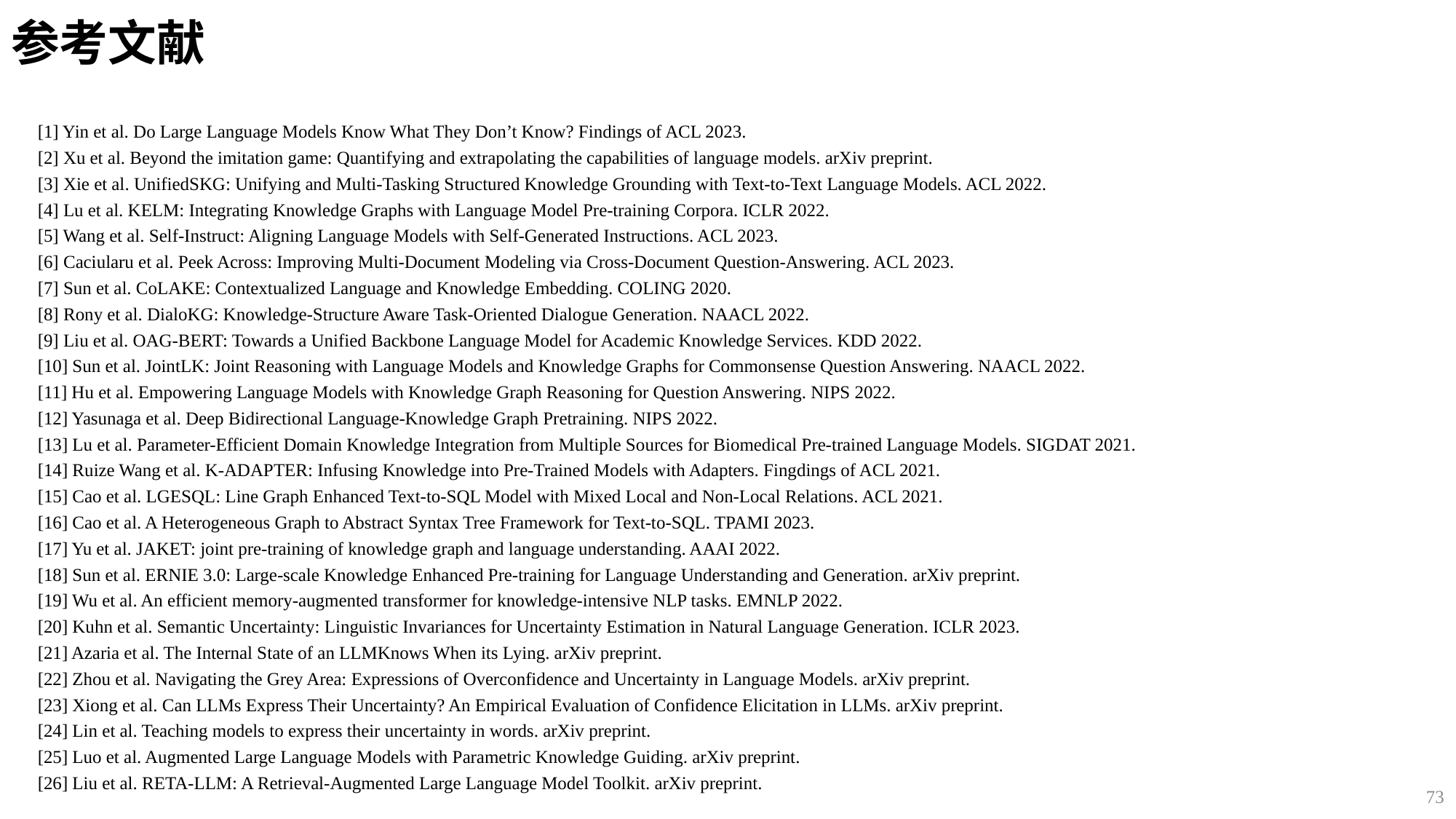

# 参考文献
[1] Yin et al. Do Large Language Models Know What They Don’t Know? Findings of ACL 2023.
[2] Xu et al. Beyond the imitation game: Quantifying and extrapolating the capabilities of language models. arXiv preprint.
[3] Xie et al. UnifiedSKG: Unifying and Multi-Tasking Structured Knowledge Grounding with Text-to-Text Language Models. ACL 2022.
[4] Lu et al. KELM: Integrating Knowledge Graphs with Language Model Pre-training Corpora. ICLR 2022.
[5] Wang et al. Self-Instruct: Aligning Language Models with Self-Generated Instructions. ACL 2023.
[6] Caciularu et al. Peek Across: Improving Multi-Document Modeling via Cross-Document Question-Answering. ACL 2023.
[7] Sun et al. CoLAKE: Contextualized Language and Knowledge Embedding. COLING 2020.
[8] Rony et al. DialoKG: Knowledge-Structure Aware Task-Oriented Dialogue Generation. NAACL 2022.
[9] Liu et al. OAG-BERT: Towards a Unified Backbone Language Model for Academic Knowledge Services. KDD 2022.
[10] Sun et al. JointLK: Joint Reasoning with Language Models and Knowledge Graphs for Commonsense Question Answering. NAACL 2022.
[11] Hu et al. Empowering Language Models with Knowledge Graph Reasoning for Question Answering. NIPS 2022.
[12] Yasunaga et al. Deep Bidirectional Language-Knowledge Graph Pretraining. NIPS 2022.
[13] Lu et al. Parameter-Efficient Domain Knowledge Integration from Multiple Sources for Biomedical Pre-trained Language Models. SIGDAT 2021.
[14] Ruize Wang et al. K-ADAPTER: Infusing Knowledge into Pre-Trained Models with Adapters. Fingdings of ACL 2021.
[15] Cao et al. LGESQL: Line Graph Enhanced Text-to-SQL Model with Mixed Local and Non-Local Relations. ACL 2021.
[16] Cao et al. A Heterogeneous Graph to Abstract Syntax Tree Framework for Text-to-SQL. TPAMI 2023.
[17] Yu et al. JAKET: joint pre-training of knowledge graph and language understanding. AAAI 2022.
[18] Sun et al. ERNIE 3.0: Large-scale Knowledge Enhanced Pre-training for Language Understanding and Generation. arXiv preprint.
[19] Wu et al. An efficient memory-augmented transformer for knowledge-intensive NLP tasks. EMNLP 2022.
[20] Kuhn et al. Semantic Uncertainty: Linguistic Invariances for Uncertainty Estimation in Natural Language Generation. ICLR 2023.
[21] Azaria et al. The Internal State of an LLMKnows When its Lying. arXiv preprint.
[22] Zhou et al. Navigating the Grey Area: Expressions of Overconfidence and Uncertainty in Language Models. arXiv preprint.
[23] Xiong et al. Can LLMs Express Their Uncertainty? An Empirical Evaluation of Confidence Elicitation in LLMs. arXiv preprint.
[24] Lin et al. Teaching models to express their uncertainty in words. arXiv preprint.
[25] Luo et al. Augmented Large Language Models with Parametric Knowledge Guiding. arXiv preprint.
[26] Liu et al. RETA-LLM: A Retrieval-Augmented Large Language Model Toolkit. arXiv preprint.

73